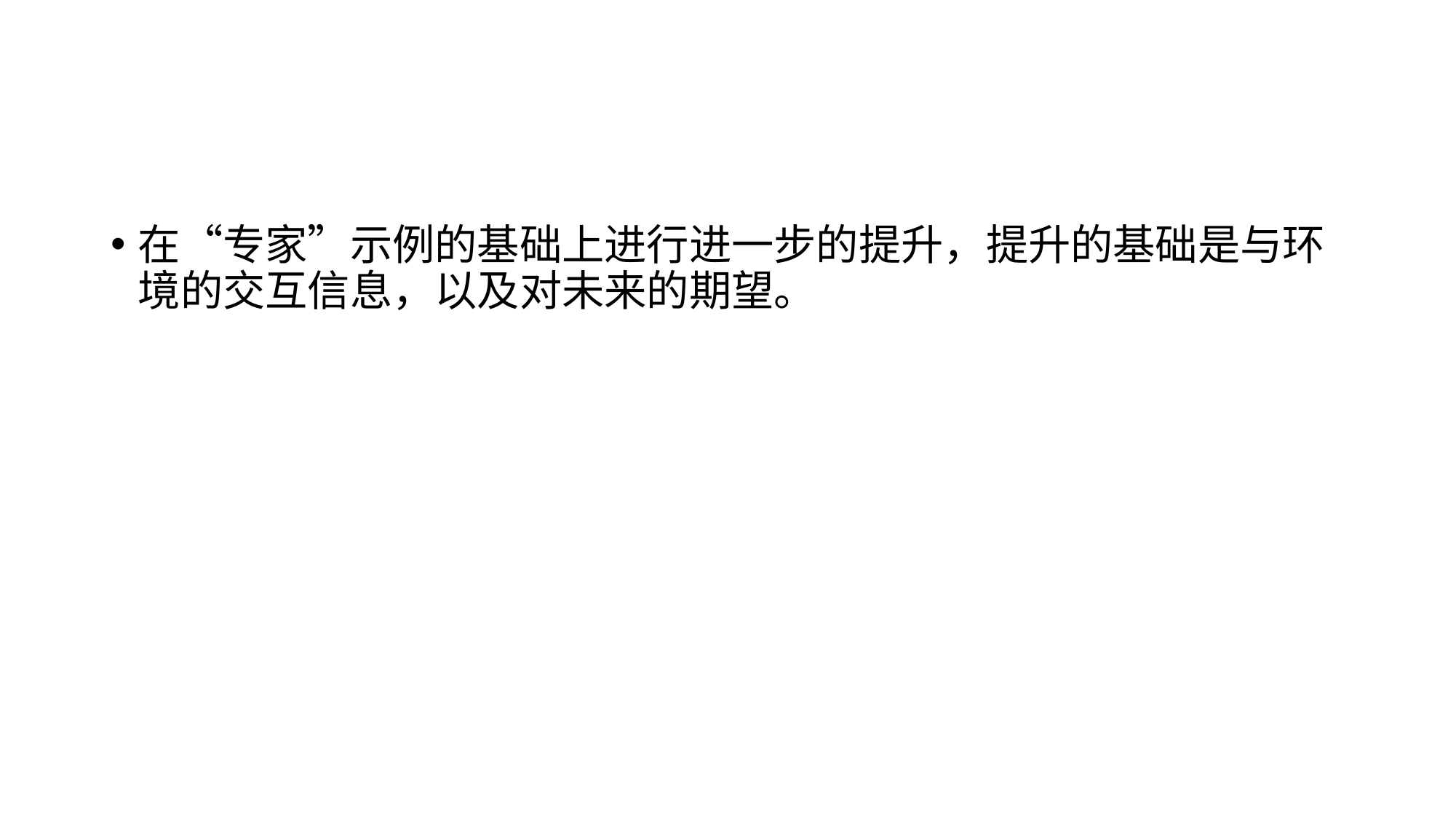

#
在“专家”示例的基础上进行进一步的提升，提升的基础是与环境的交互信息，以及对未来的期望。